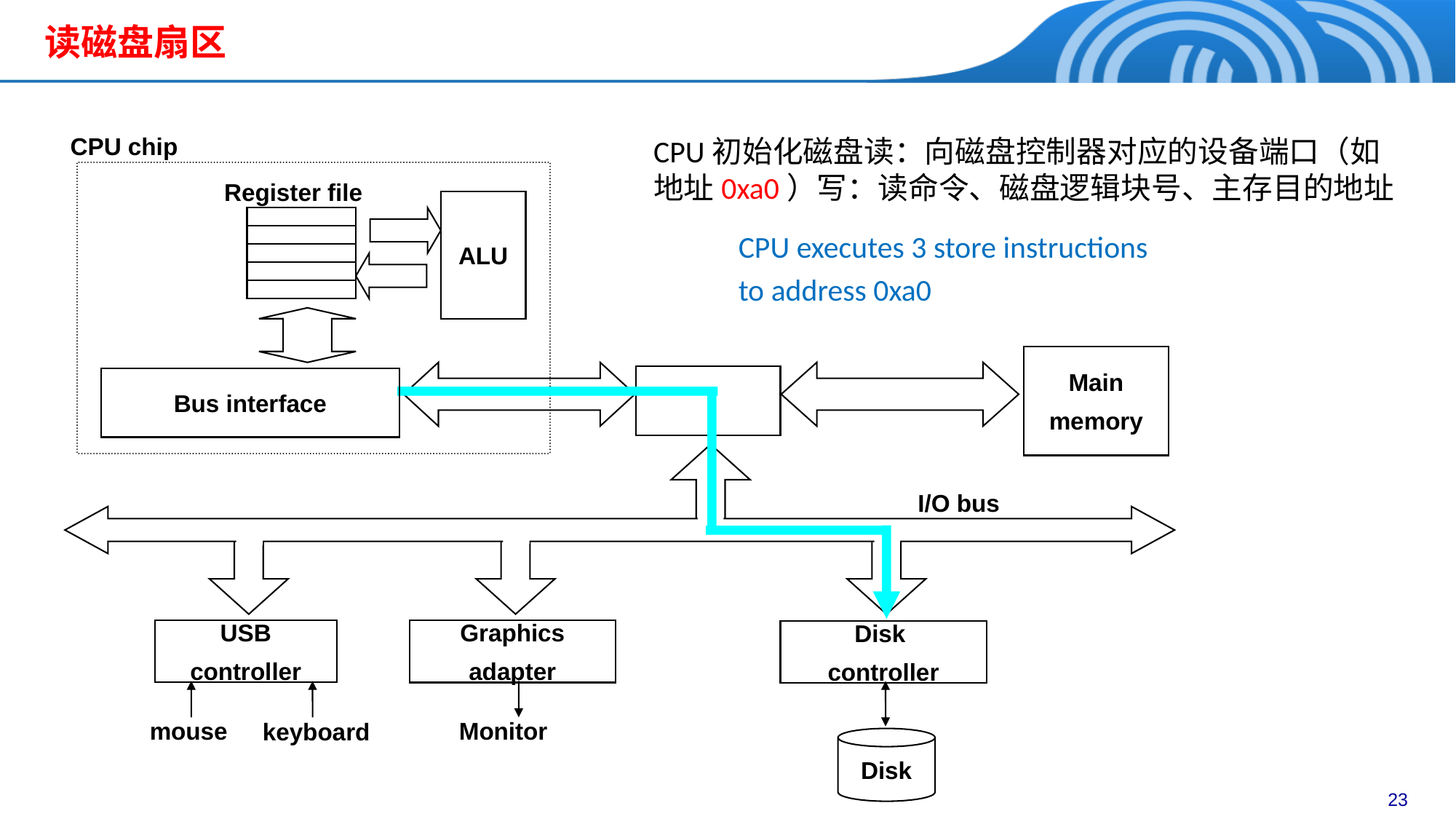

# 读磁盘扇区
CPU chip

Register file
ALU

Main
memory

Bus interface

I/O bus

USB
controller
Graphics
adapter
Disk
controller

mouse
Monitor
keyboard
Disk
CPU初始化磁盘读：向磁盘控制器对应的设备端口（如地址0xa0）写：读命令、磁盘逻辑块号、主存目的地址
CPU executes 3 store instructions
to address 0xa0